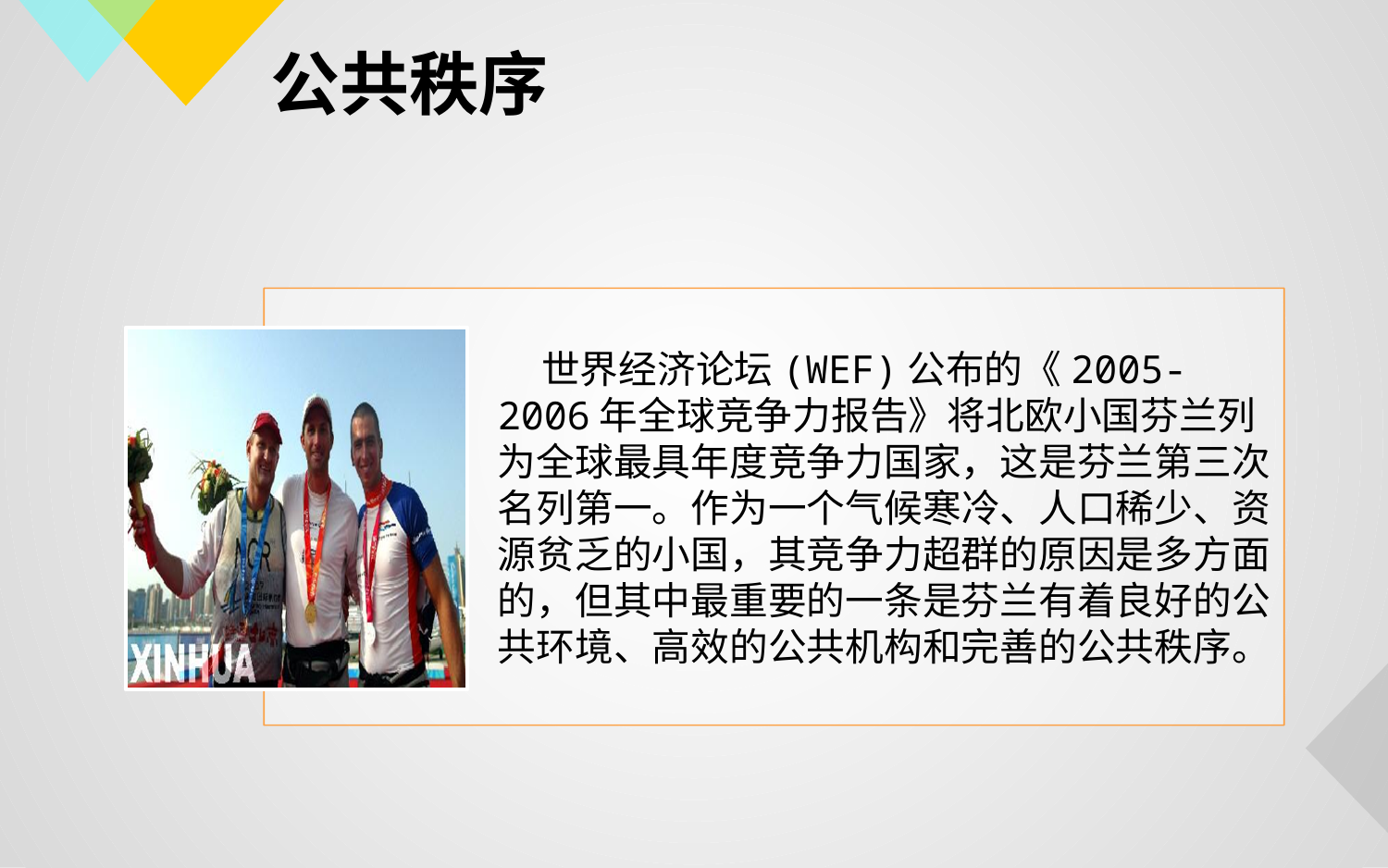

# 公共秩序
    世界经济论坛(WEF)公布的《2005-2006年全球竞争力报告》将北欧小国芬兰列为全球最具年度竞争力国家，这是芬兰第三次名列第一。作为一个气候寒冷、人口稀少、资源贫乏的小国，其竞争力超群的原因是多方面的，但其中最重要的一条是芬兰有着良好的公共环境、高效的公共机构和完善的公共秩序。